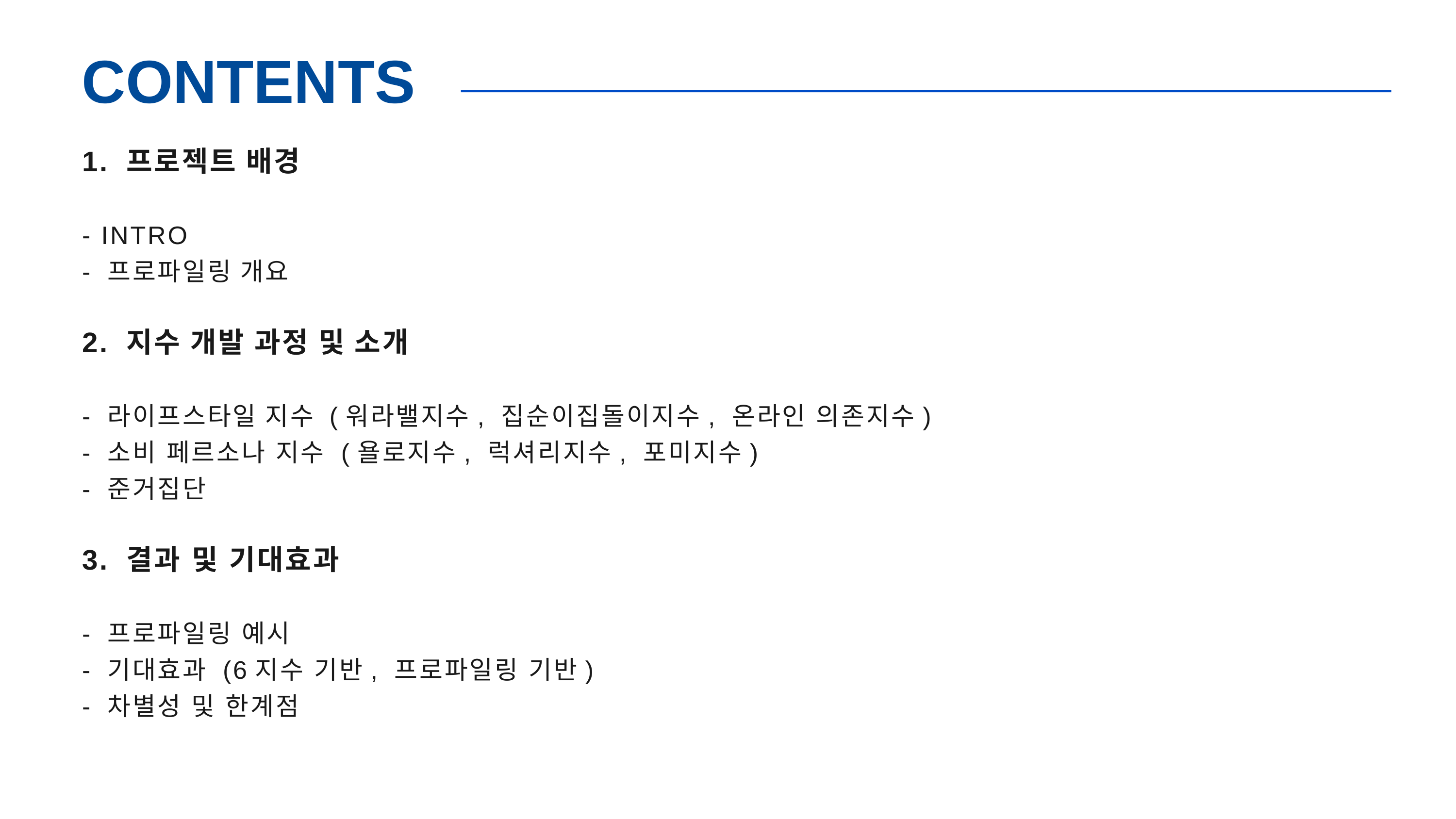

CONTENTS

1. 프로젝트 배경

- INTRO
- 프로파일링 개요

2. 지수 개발 과정 및 소개

- 라이프스타일 지수 (워라밸지수, 집순이집돌이지수, 온라인 의존지수)
- 소비 페르소나 지수 (욜로지수, 럭셔리지수, 포미지수)
- 준거집단

3. 결과 및 기대효과

- 프로파일링 예시
- 기대효과 (6지수 기반, 프로파일링 기반)
- 차별성 및 한계점